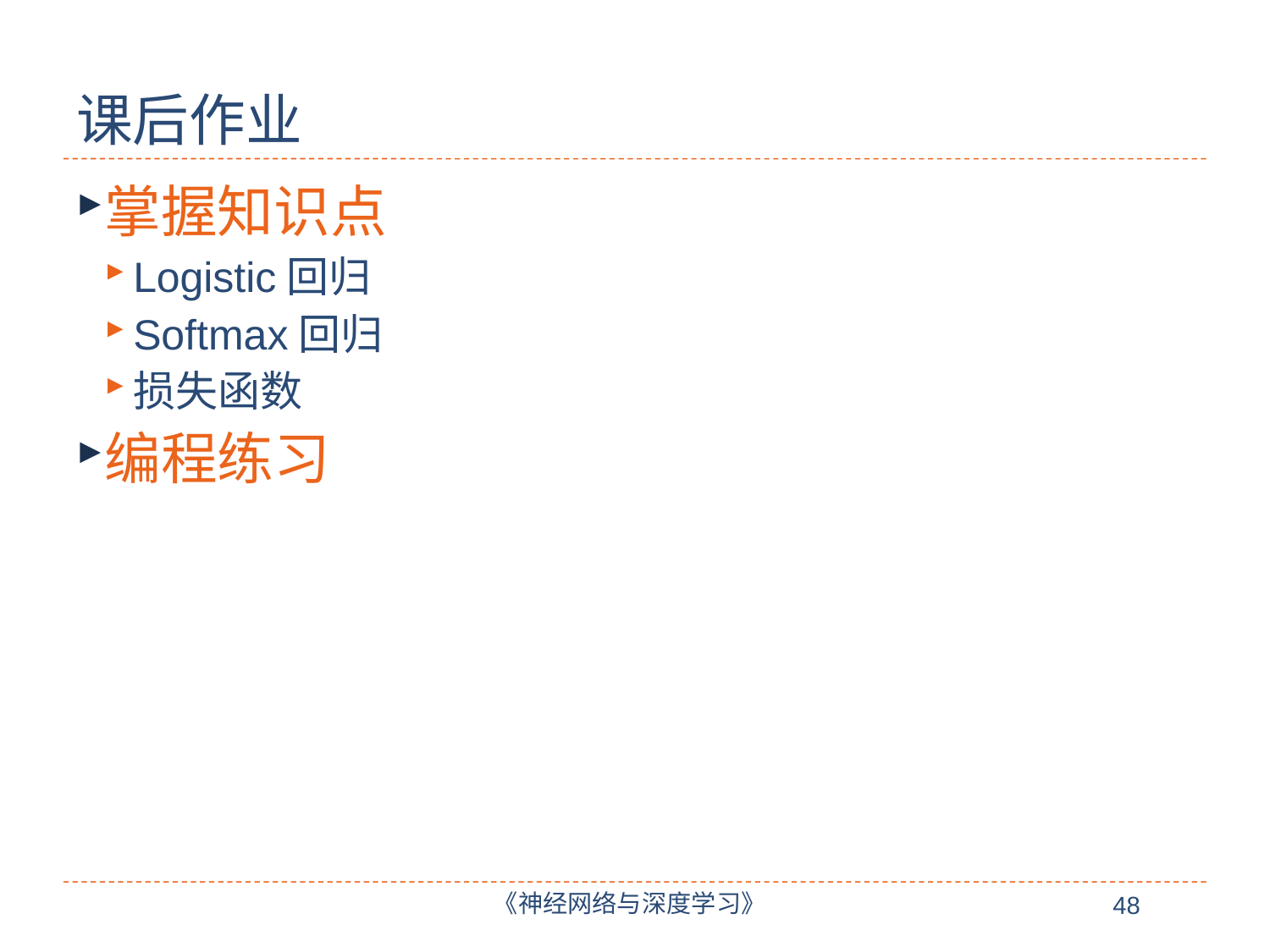

# 课后作业
掌握知识点
Logistic回归
Softmax回归
损失函数
编程练习